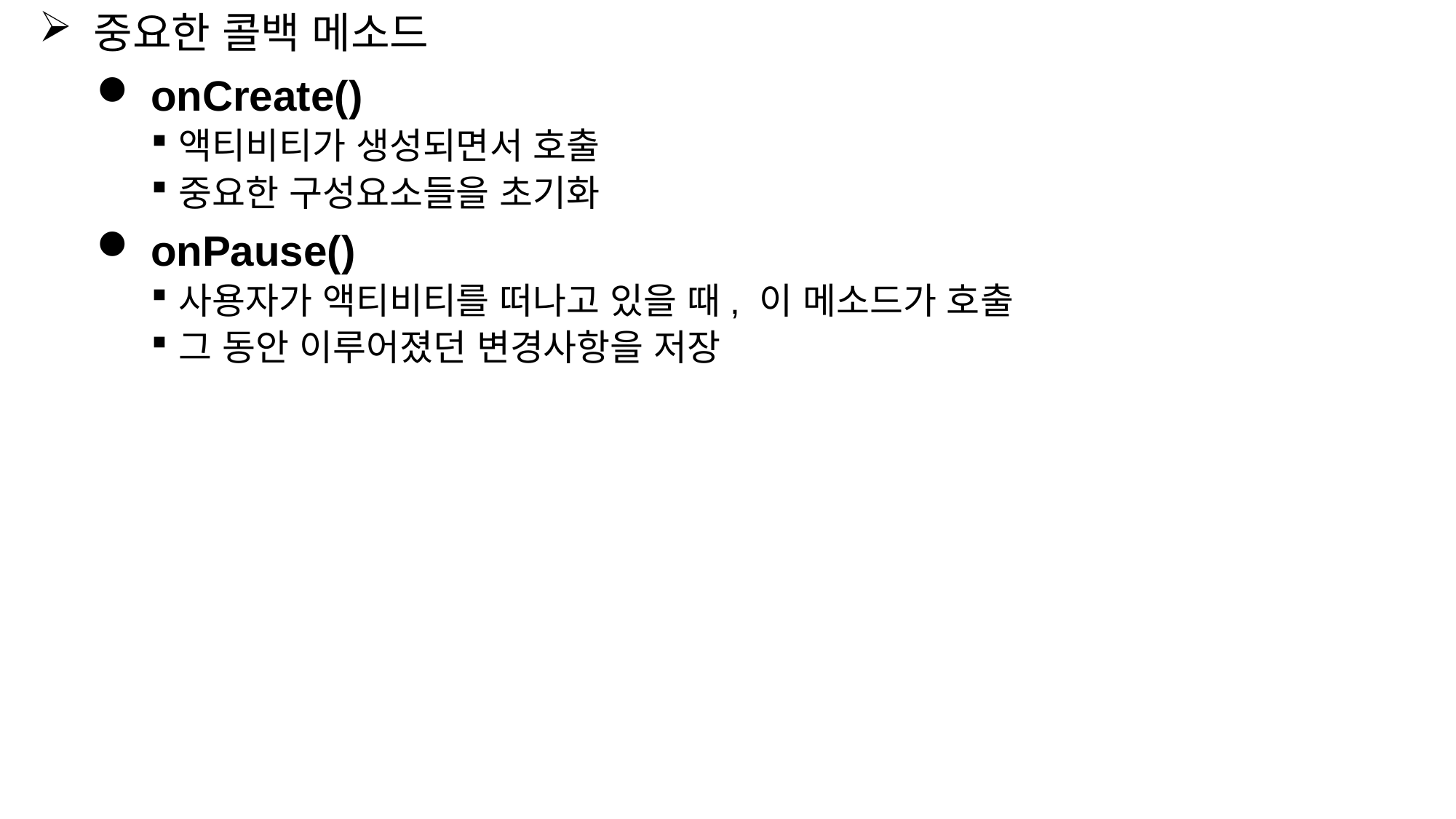

# 중요한 콜백 메소드
 onCreate()
액티비티가 생성되면서 호출
중요한 구성요소들을 초기화
 onPause()
사용자가 액티비티를 떠나고 있을 때, 이 메소드가 호출
그 동안 이루어졌던 변경사항을 저장